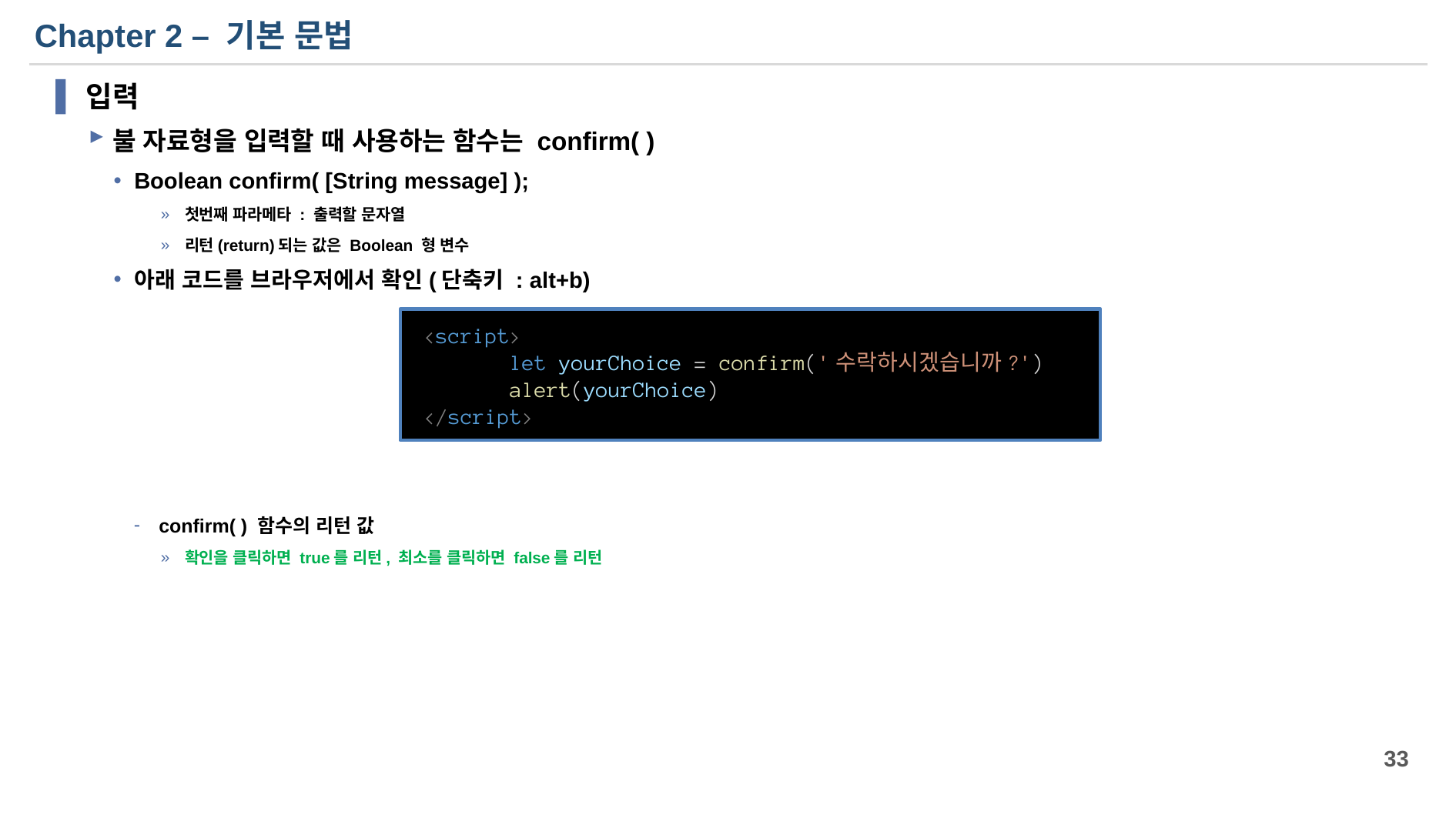

# Chapter 2 – 기본 문법
입력
불 자료형을 입력할 때 사용하는 함수는 confirm( )
Boolean confirm( [String message] );
첫번째 파라메타 : 출력할 문자열
리턴(return)되는 값은 Boolean 형 변수
아래 코드를 브라우저에서 확인(단축키 : alt+b)

confirm( ) 함수의 리턴 값
확인을 클릭하면 true를 리턴, 최소를 클릭하면 false를 리턴

 <script>
        let yourChoice = confirm('수락하시겠습니까?')
        alert(yourChoice)
 </script>
33